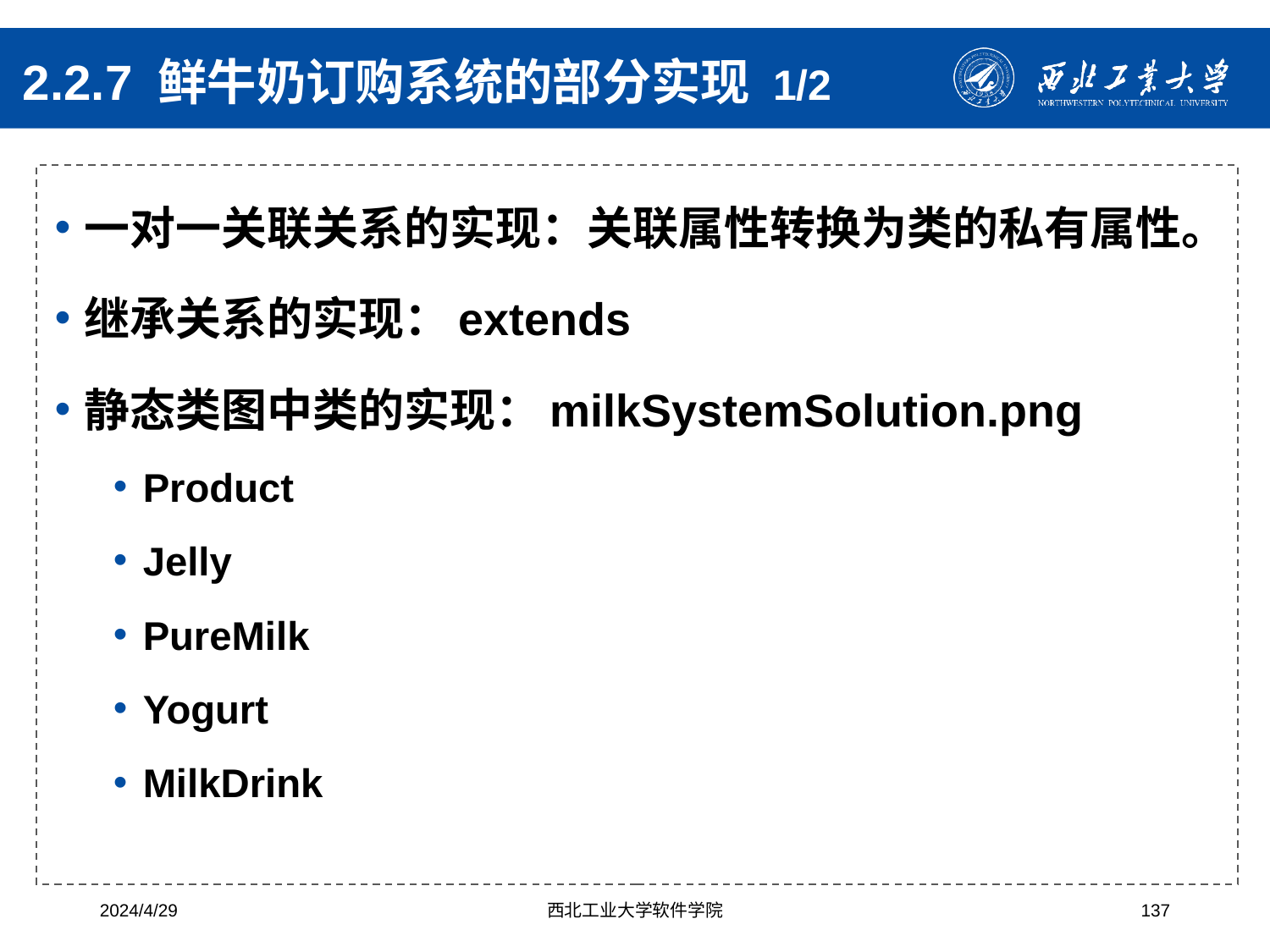

# 2.2.7 鲜牛奶订购系统的部分实现 1/2
一对一关联关系的实现：关联属性转换为类的私有属性。
继承关系的实现：extends
静态类图中类的实现：milkSystemSolution.png
Product
Jelly
PureMilk
Yogurt
MilkDrink

2024/4/29
西北工业大学软件学院
137